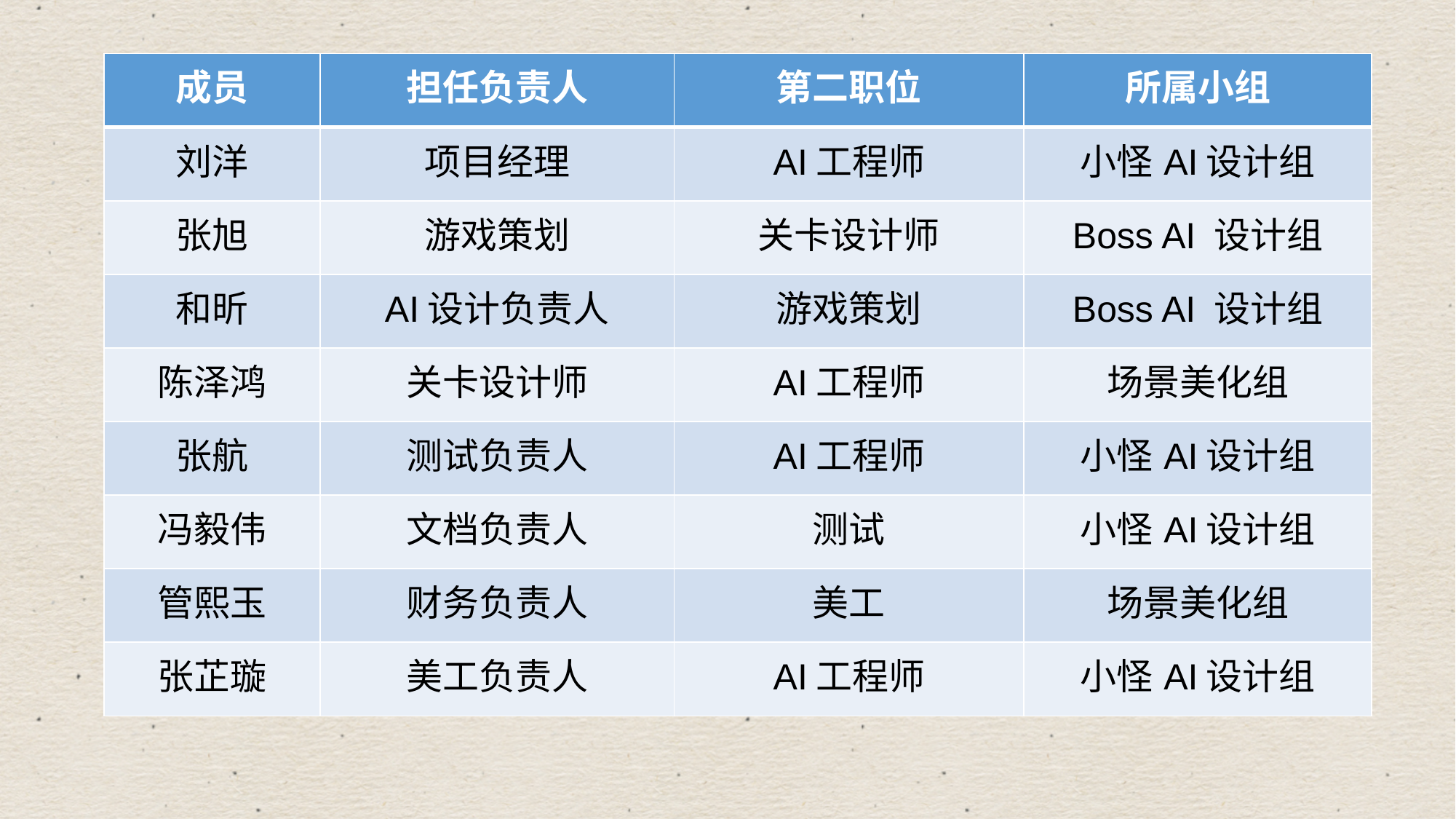

| 成员 | 担任负责人 | 第二职位 | 所属小组 |
| --- | --- | --- | --- |
| 刘洋 | 项目经理 | AI工程师 | 小怪AI设计组 |
| 张旭 | 游戏策划 | 关卡设计师 | Boss AI 设计组 |
| 和昕 | AI设计负责人 | 游戏策划 | Boss AI 设计组 |
| 陈泽鸿 | 关卡设计师 | AI工程师 | 场景美化组 |
| 张航 | 测试负责人 | AI工程师 | 小怪AI设计组 |
| 冯毅伟 | 文档负责人 | 测试 | 小怪AI设计组 |
| 管熙玉 | 财务负责人 | 美工 | 场景美化组 |
| 张芷璇 | 美工负责人 | AI工程师 | 小怪AI设计组 |